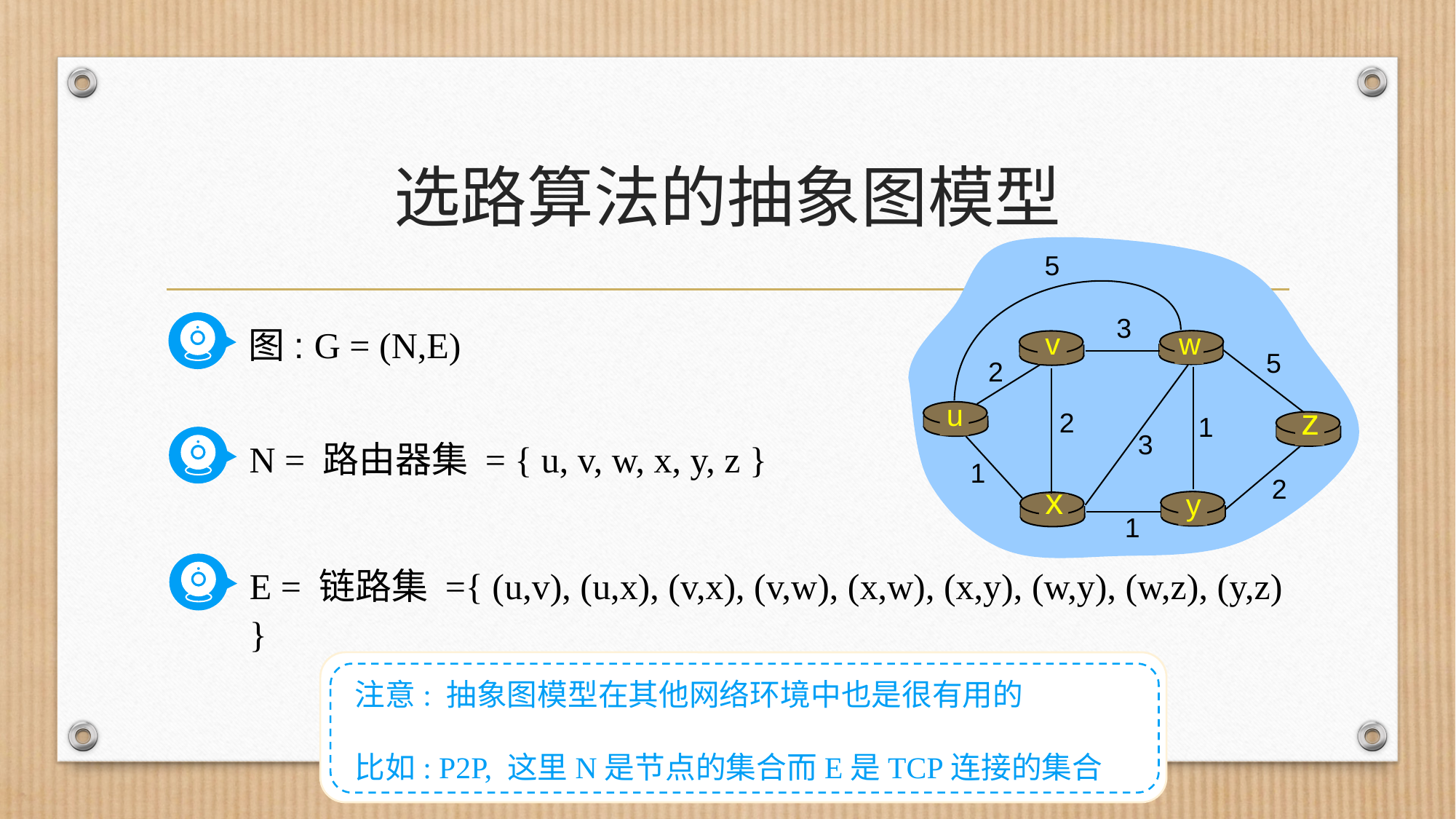

# 选路算法的抽象图模型

5

3
v

w

5

2

u

z

2

1

3

1
2
x

y

1

图: G = (N,E)

N = 路由器集 = { u, v, w, x, y, z }

E = 链路集 ={ (u,v), (u,x), (v,x), (v,w), (x,w), (x,y), (w,y), (w,z), (y,z) }

注意: 抽象图模型在其他网络环境中也是很有用的

比如: P2P, 这里N是节点的集合而E是TCP连接的集合